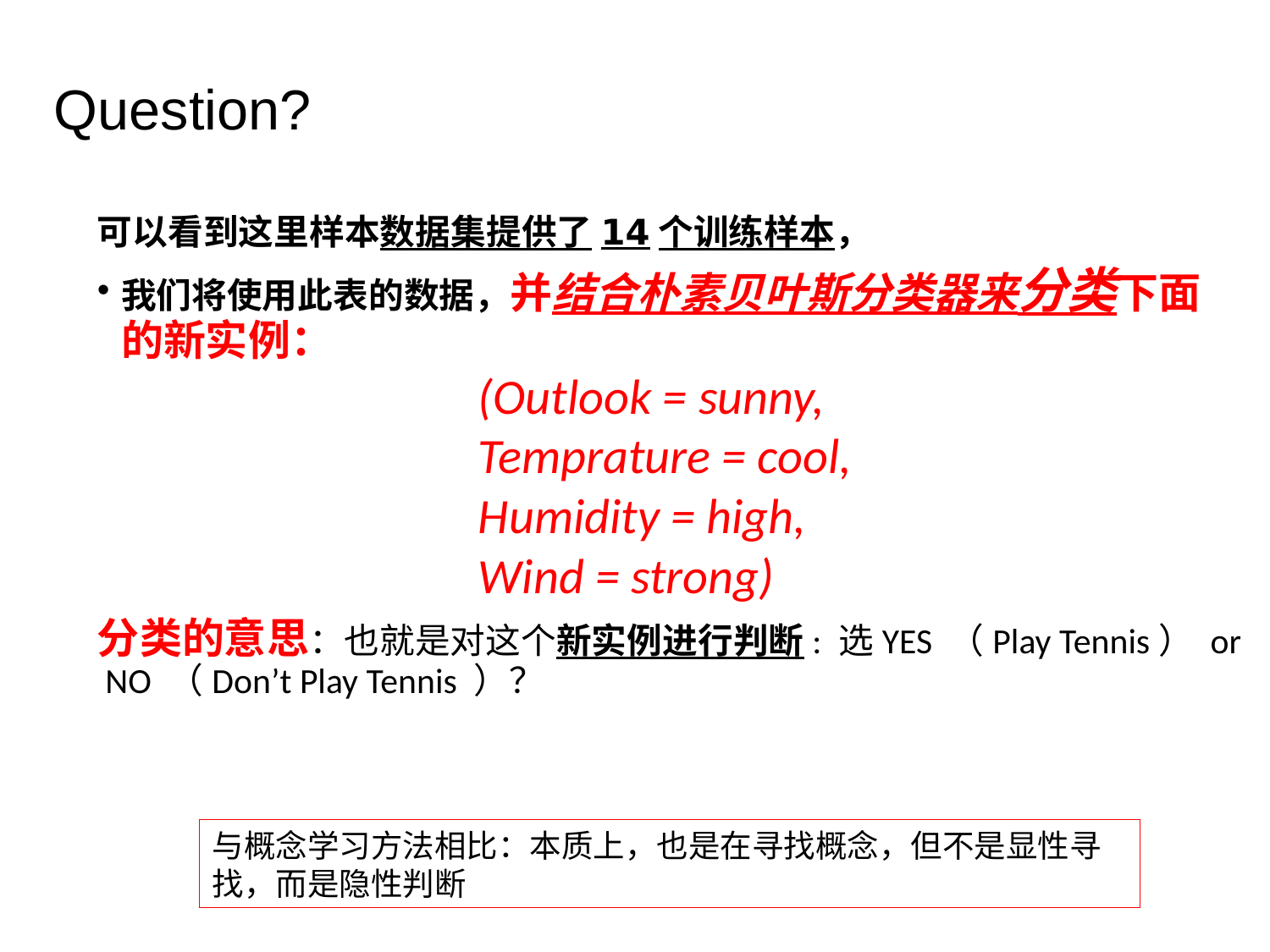

# Question?
可以看到这里样本数据集提供了14个训练样本，
我们将使用此表的数据，并结合朴素贝叶斯分类器来分类下面的新实例：
(Outlook = sunny,
Temprature = cool,
Humidity = high,
Wind = strong)
分类的意思：也就是对这个新实例进行判断: 选YES （Play Tennis） or  NO （Don’t Play Tennis ）？
与概念学习方法相比：本质上，也是在寻找概念，但不是显性寻找，而是隐性判断